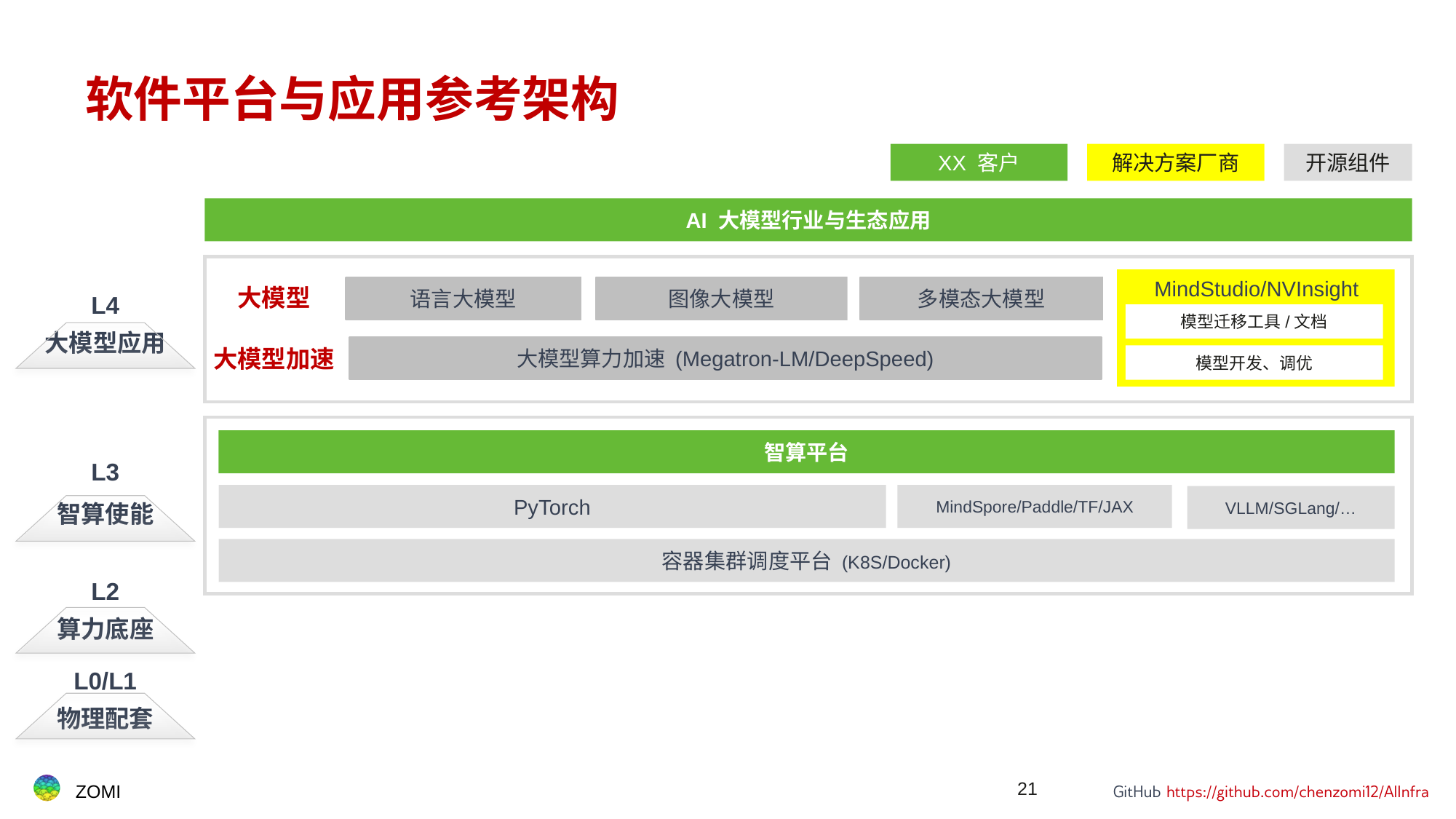

# 软件平台与应用参考架构
XX 客户
解决方案厂商
开源组件
AI 大模型行业与生态应用

MindStudio/NVInsight
语言大模型
图像大模型
多模态大模型
L4
大模型应用
大模型
模型迁移工具/文档

大模型算力加速 (Megatron-LM/DeepSpeed)
大模型加速
模型开发、调优

智算平台
L3
智算使能
PyTorch
MindSpore/Paddle/TF/JAX
VLLM/SGLang/…

容器集群调度平台 (K8S/Docker)

L2
算力底座

L0/L1
物理配套